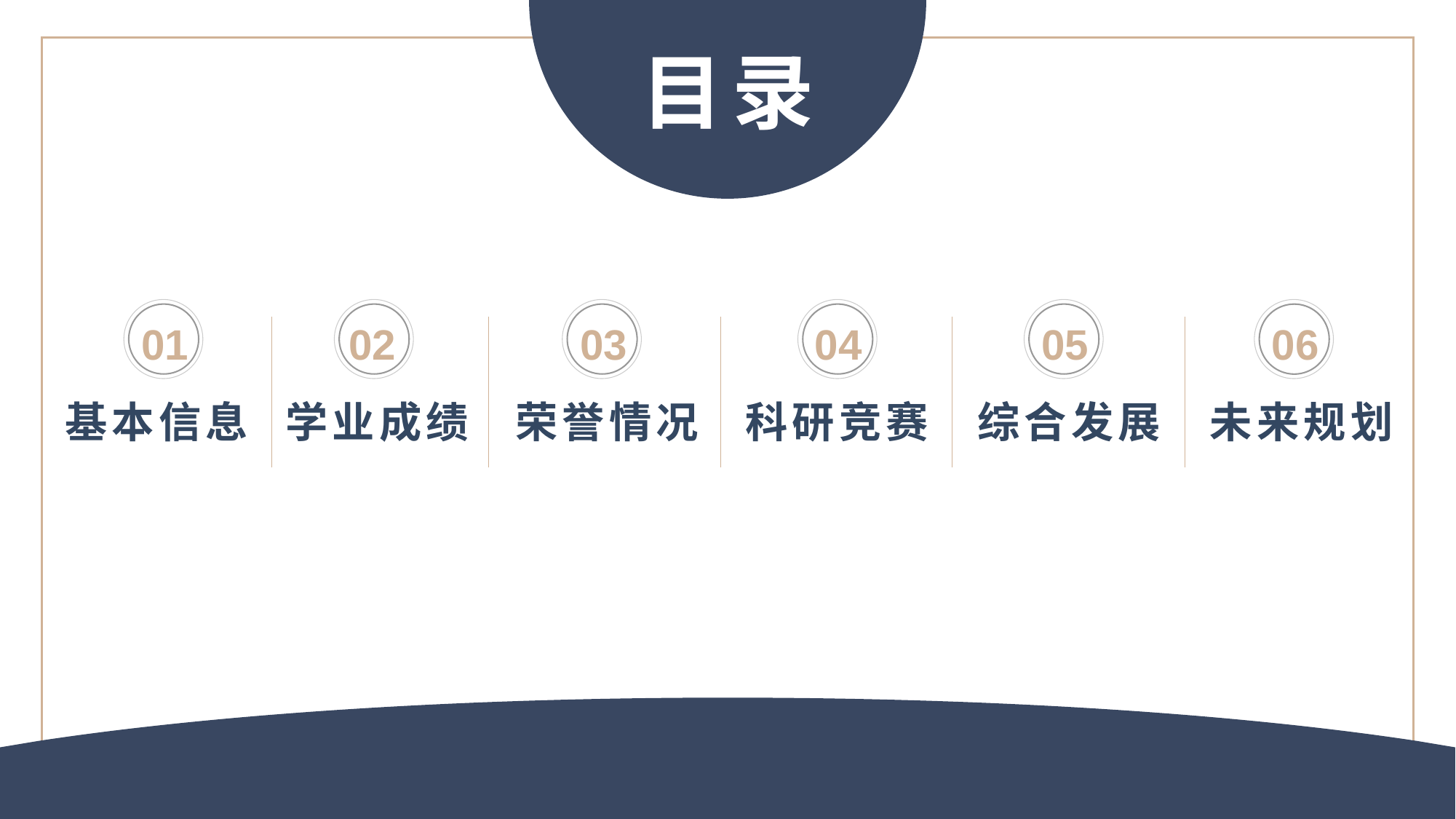

目录

01
基本信息

02

03

04

05

06
学业成绩
荣誉情况
科研竞赛
综合发展
未来规划